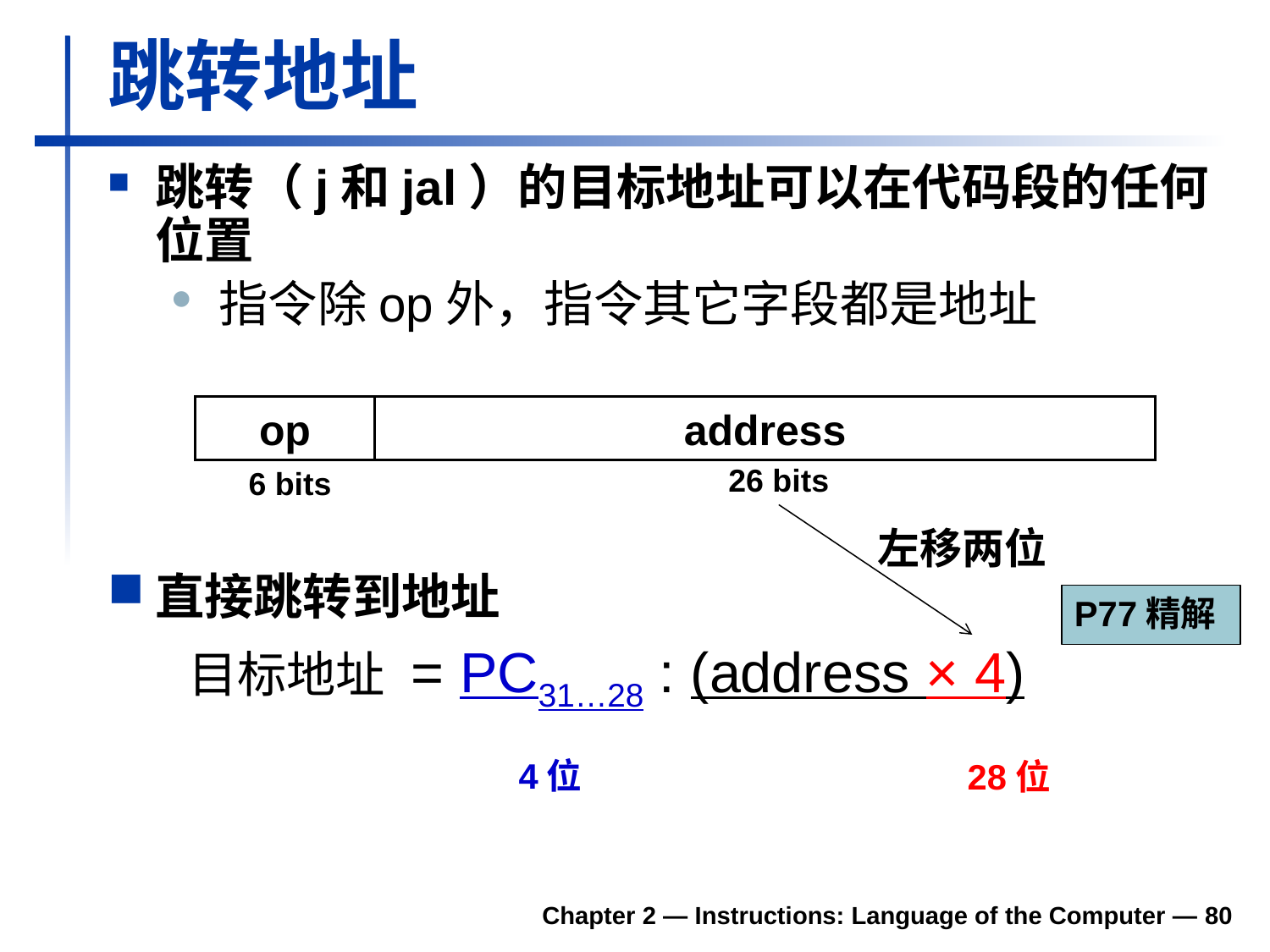

# 跳转地址
跳转（j和jal）的目标地址可以在代码段的任何位置
指令除op外，指令其它字段都是地址
op
address
26 bits
6 bits
左移两位
直接跳转到地址
     目标地址 = PC31…28 : (address × 4)
P77精解
4位
28位
Chapter 2 — Instructions: Language of the Computer — 80